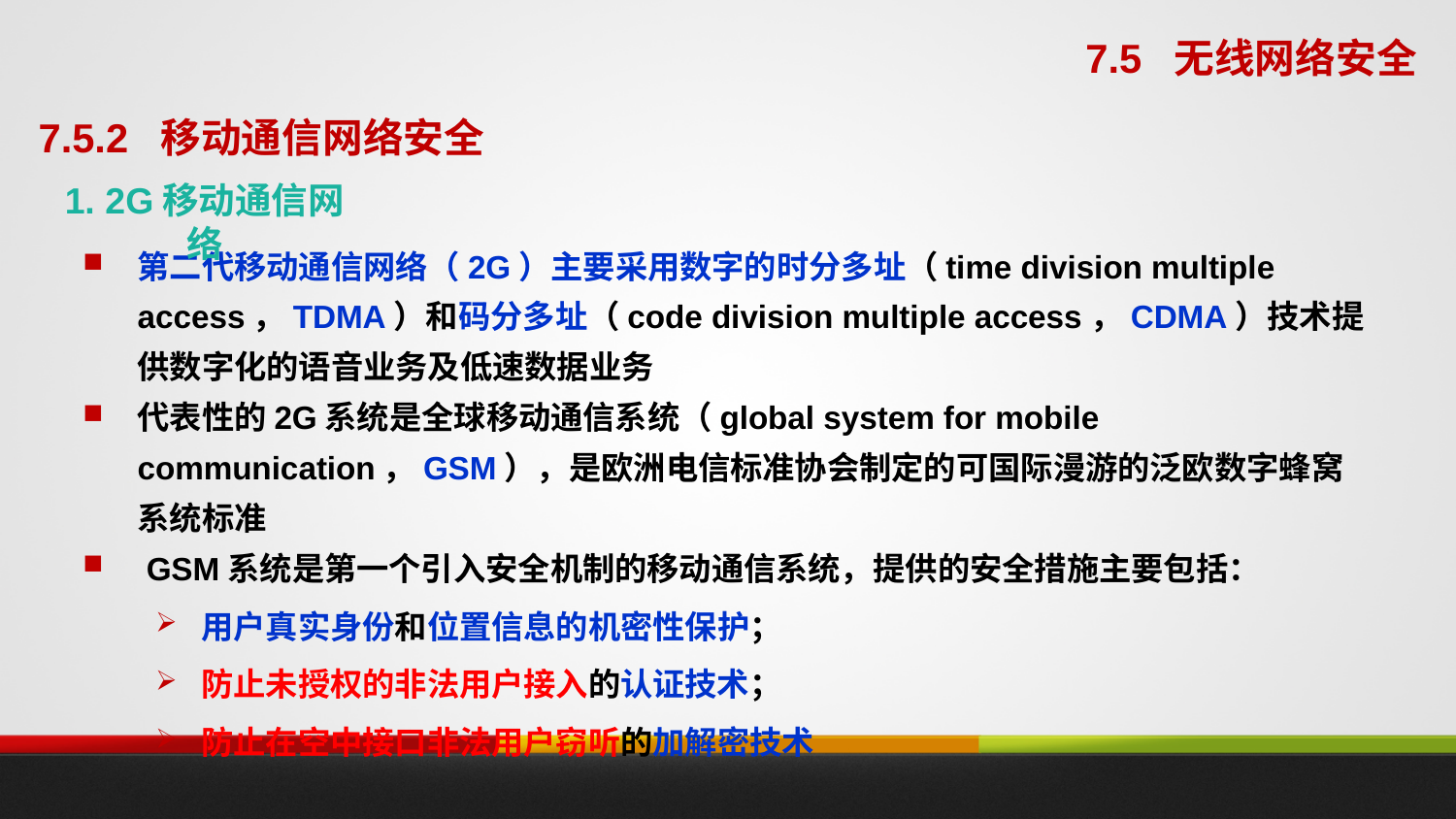

7.5  无线网络安全
7.5.2  移动通信网络安全
1. 2G移动通信网络
第二代移动通信网络（2G）主要采用数字的时分多址（time division multiple access，TDMA）和码分多址（code division multiple access，CDMA）技术提供数字化的语音业务及低速数据业务
代表性的2G系统是全球移动通信系统（global system for mobile communication，GSM），是欧洲电信标准协会制定的可国际漫游的泛欧数字蜂窝系统标准
 GSM系统是第一个引入安全机制的移动通信系统，提供的安全措施主要包括：
用户真实身份和位置信息的机密性保护；
防止未授权的非法用户接入的认证技术；
防止在空中接口非法用户窃听的加解密技术